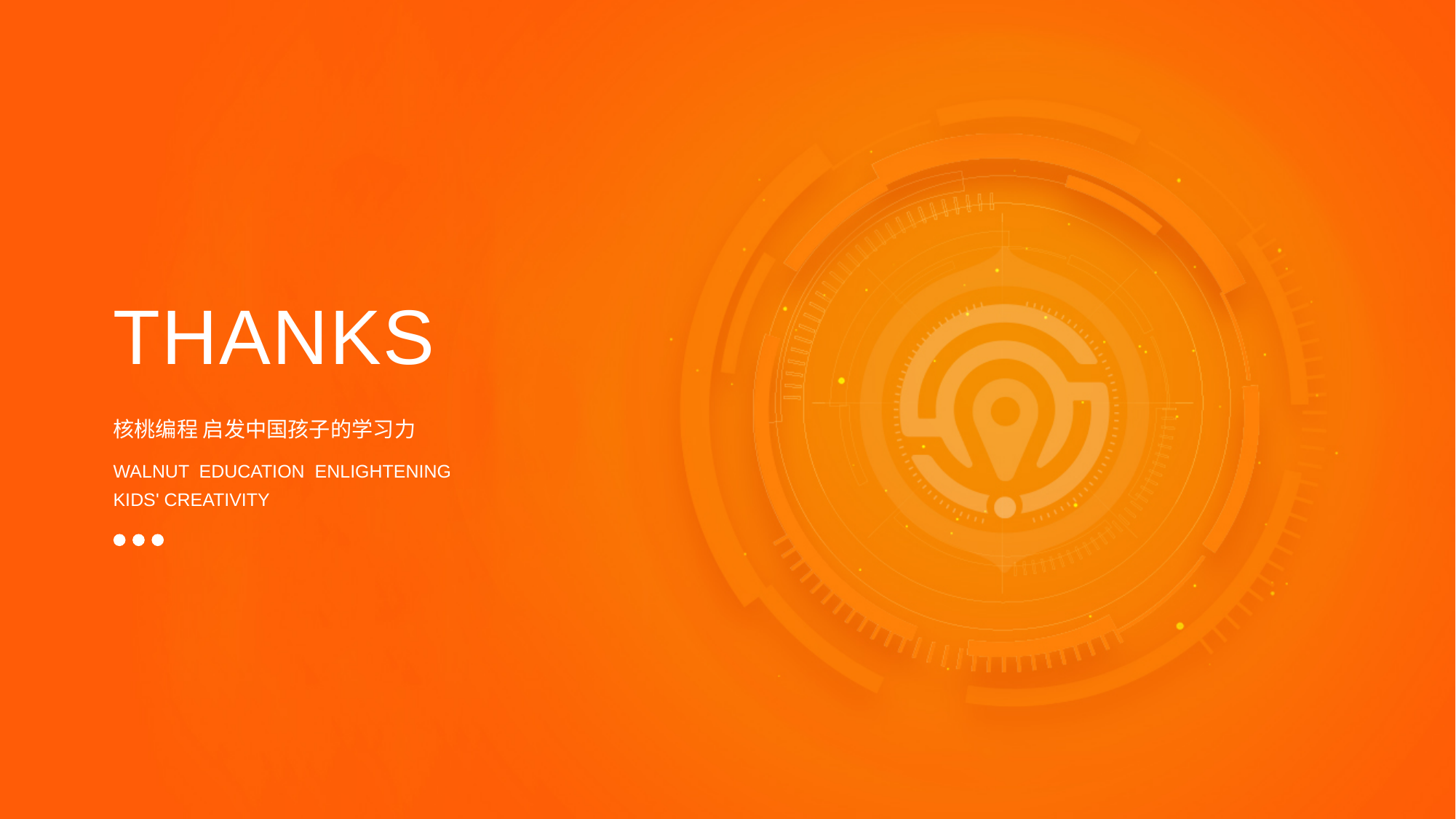

THANKS
核桃编程 启发中国孩子的学习力
WALNUT  EDUCATION  ENLIGHTENING
KIDS' CREATIVITY